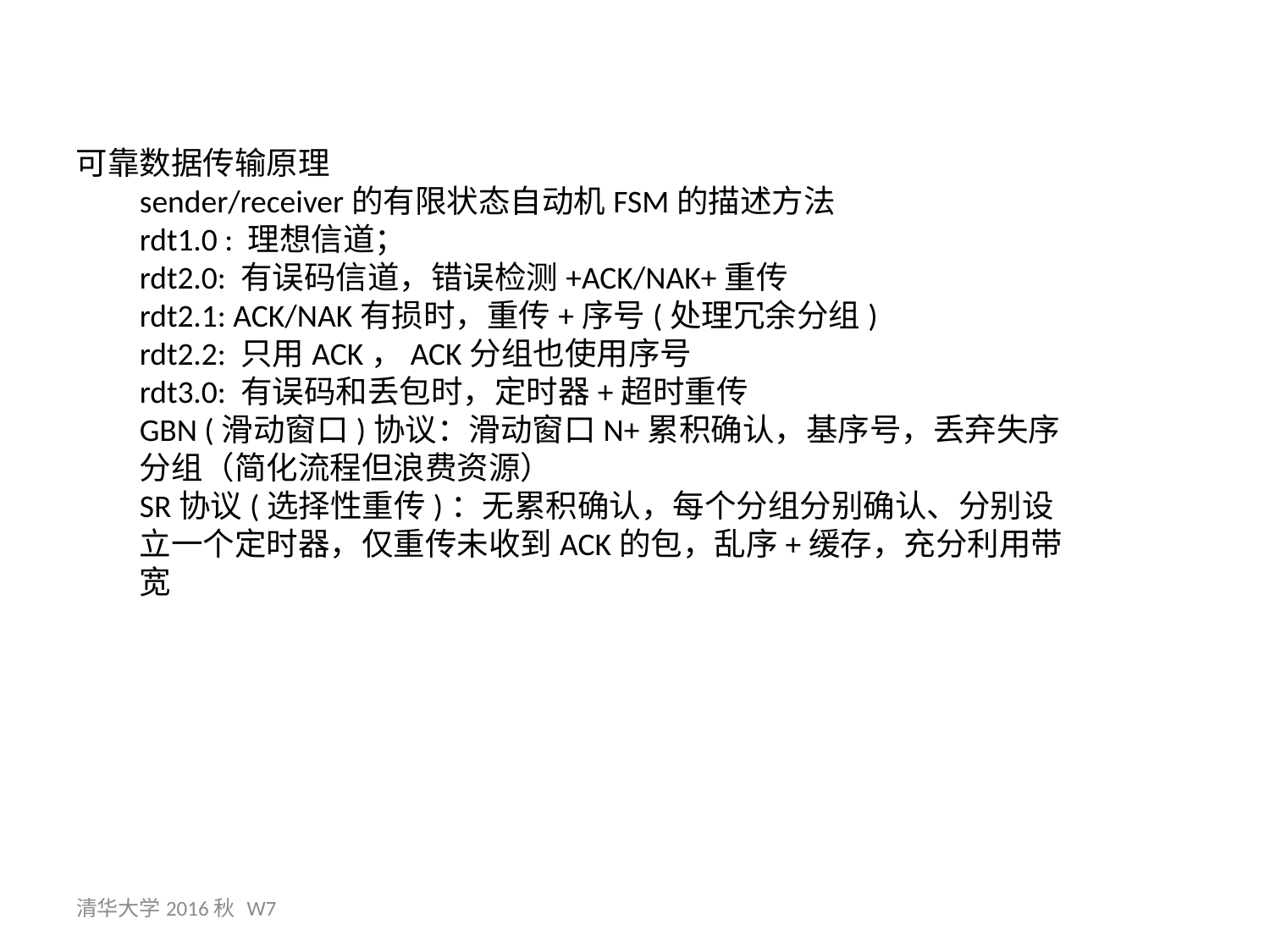

可靠数据传输原理
sender/receiver的有限状态自动机FSM的描述方法
rdt1.0 : 理想信道；
rdt2.0: 有误码信道，错误检测+ACK/NAK+重传
rdt2.1: ACK/NAK有损时，重传+序号(处理冗余分组)
rdt2.2: 只用ACK，ACK分组也使用序号
rdt3.0: 有误码和丢包时，定时器+超时重传
GBN (滑动窗口)协议：滑动窗口N+累积确认，基序号，丢弃失序分组（简化流程但浪费资源）
SR协议(选择性重传)：无累积确认，每个分组分别确认、分别设立一个定时器，仅重传未收到ACK的包，乱序+缓存，充分利用带宽

清华大学2016秋 W7
3